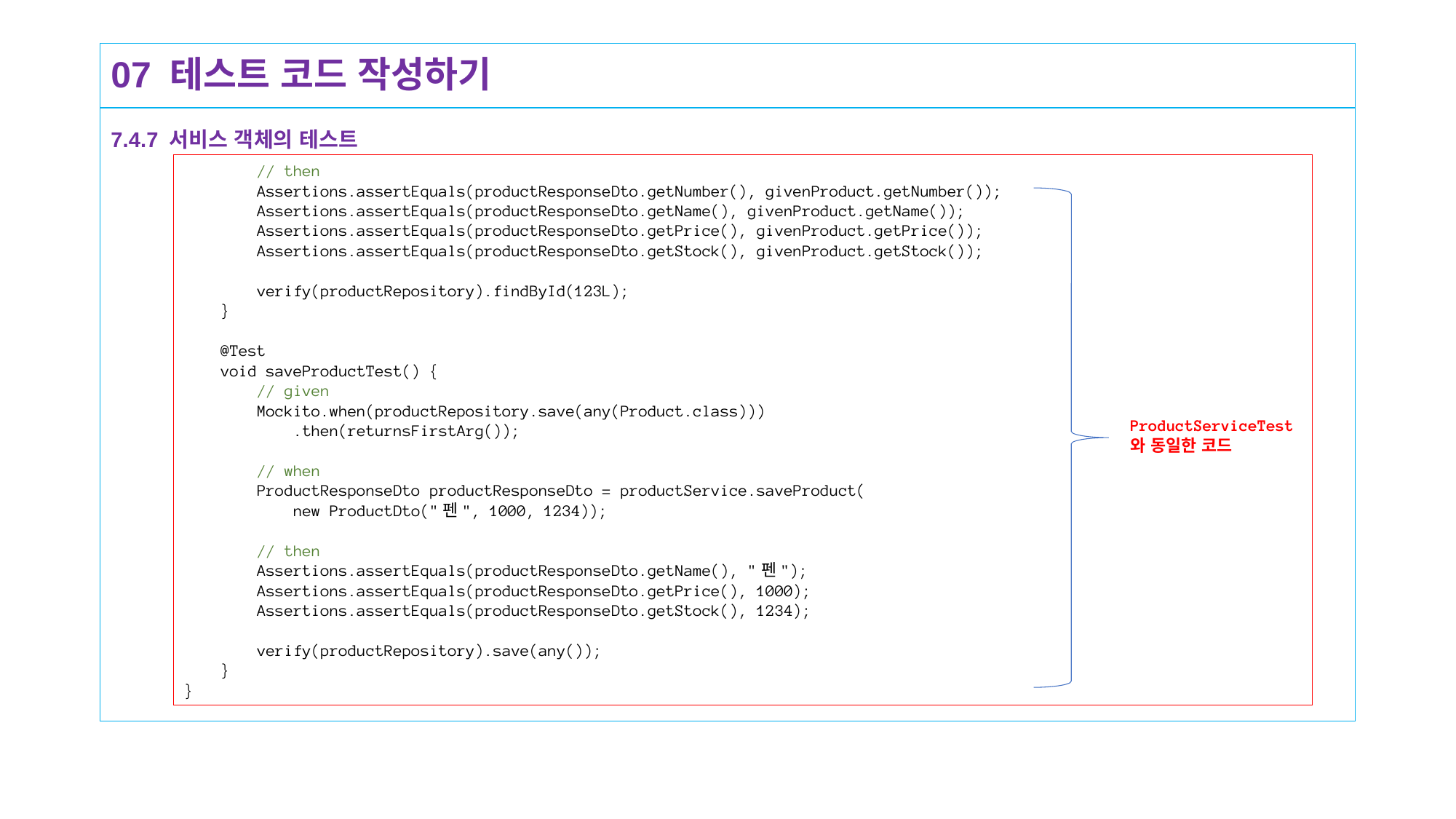

# 07 테스트 코드 작성하기
7.4.7 서비스 객체의 테스트
        // then
        Assertions.assertEquals(productResponseDto.getNumber(), givenProduct.getNumber());
        Assertions.assertEquals(productResponseDto.getName(), givenProduct.getName());
        Assertions.assertEquals(productResponseDto.getPrice(), givenProduct.getPrice());
        Assertions.assertEquals(productResponseDto.getStock(), givenProduct.getStock());

        verify(productRepository).findById(123L);
    }

    @Test
    void saveProductTest() {
        // given
        Mockito.when(productRepository.save(any(Product.class)))
            .then(returnsFirstArg());

        // when
        ProductResponseDto productResponseDto = productService.saveProduct(
            new ProductDto("펜", 1000, 1234));

        // then
        Assertions.assertEquals(productResponseDto.getName(), "펜");
        Assertions.assertEquals(productResponseDto.getPrice(), 1000);
        Assertions.assertEquals(productResponseDto.getStock(), 1234);

        verify(productRepository).save(any());
    }
}

ProductServiceTest
와 동일한 코드